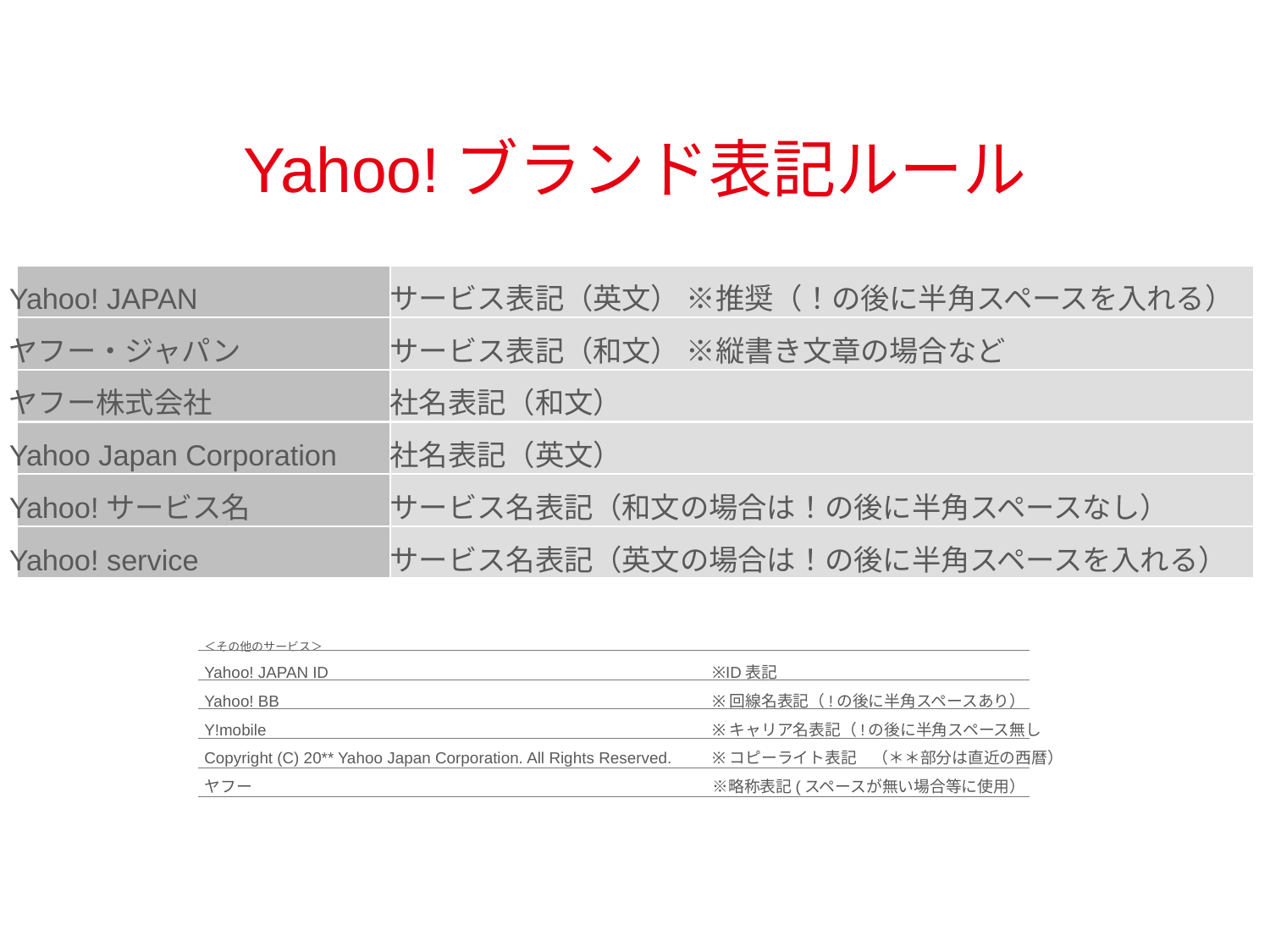

Yahoo!ブランド表記ルール
Yahoo! JAPAN		サービス表記（英文） ※推奨（！の後に半角スペースを入れる）
ヤフー・ジャパン		サービス表記（和文） ※縦書き文章の場合など
ヤフー株式会社		社名表記（和文）
Yahoo Japan Corporation	社名表記（英文）
Yahoo!サービス名		サービス名表記（和文の場合は！の後に半角スペースなし）
Yahoo! service		サービス名表記（英文の場合は！の後に半角スペースを入れる）

＜その他のサービス＞
Yahoo! JAPAN ID				※ID表記
Yahoo! BB				※回線名表記（!の後に半角スペースあり）
Y!mobile				※キャリア名表記（!の後に半角スペース無し
Copyright (C) 20** Yahoo Japan Corporation. All Rights Reserved. 	※コピーライト表記　（＊＊部分は直近の西暦）
ヤフー				※略称表記(スペースが無い場合等に使用）